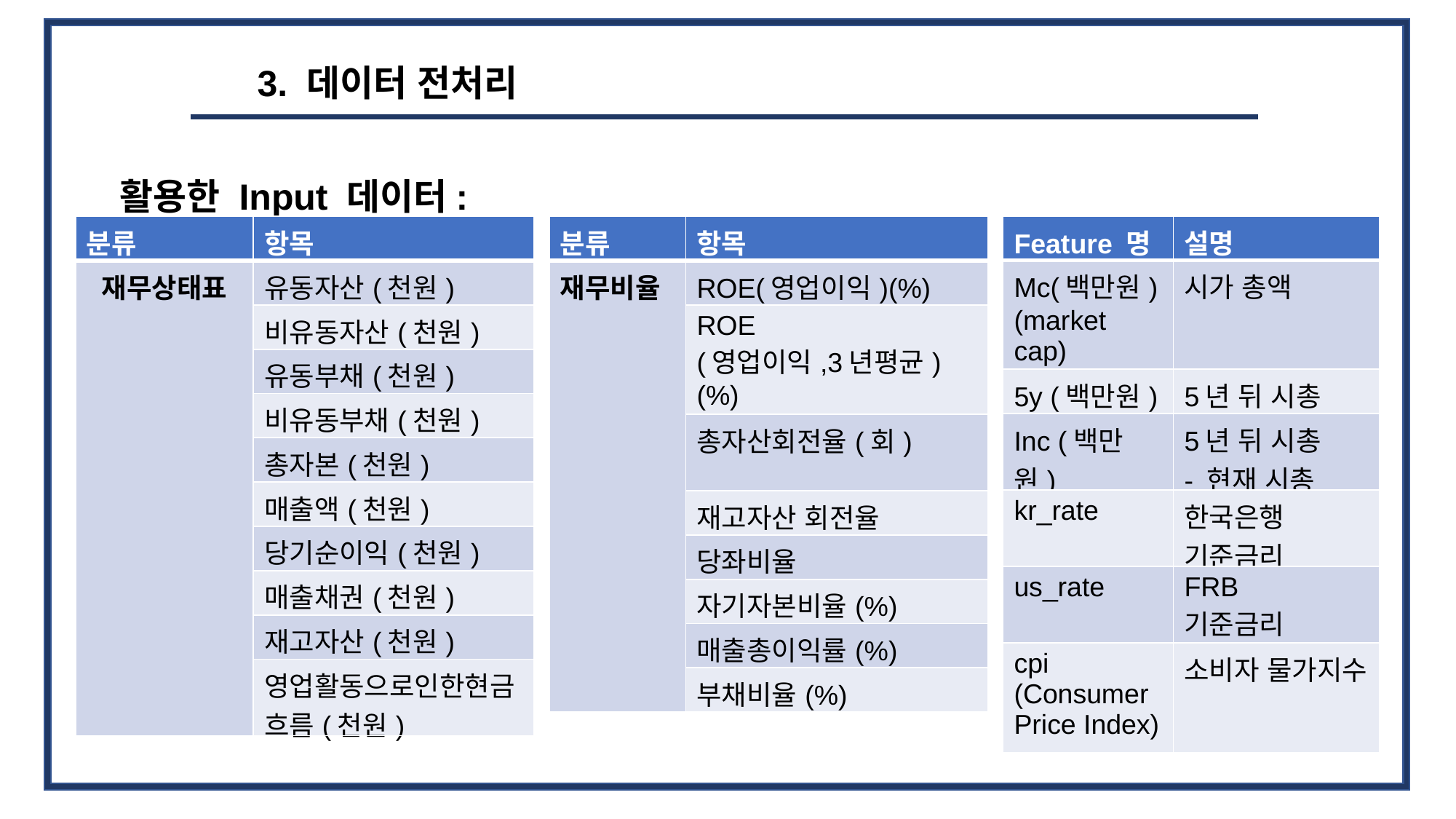

3. 데이터 전처리
활용한 Input 데이터:
| 분류 | 항목 |
| --- | --- |
| 재무상태표 | 유동자산(천원) |
|  | 비유동자산(천원) |
|  | 유동부채(천원) |
|  | 비유동부채(천원) |
|  | 총자본(천원) |
|  | 매출액(천원) |
|  | 당기순이익(천원) |
|  | 매출채권(천원) |
|  | 재고자산(천원) |
|  | 영업활동으로인한현금흐름(천원) |
| 분류 | 항목 |
| --- | --- |
| 재무비율 | ROE(영업이익)(%) |
|  | ROE (영업이익,3년평균)(%) |
|  | 총자산회전율(회) |
|  | 재고자산 회전율 |
|  | 당좌비율 |
|  | 자기자본비율(%) |
|  | 매출총이익률(%) |
|  | 부채비율(%) |
| Feature 명 | 설명 |
| --- | --- |
| Mc(백만원) (market cap) | 시가 총액 |
| 5y (백만원) | 5년 뒤 시총 |
| Inc (백만원) | 5년 뒤 시총 - 현재 시총 |
| kr\_rate | 한국은행 기준금리 |
| us\_rate | FRB 기준금리 |
| cpi (Consumer Price Index) | 소비자 물가지수 |